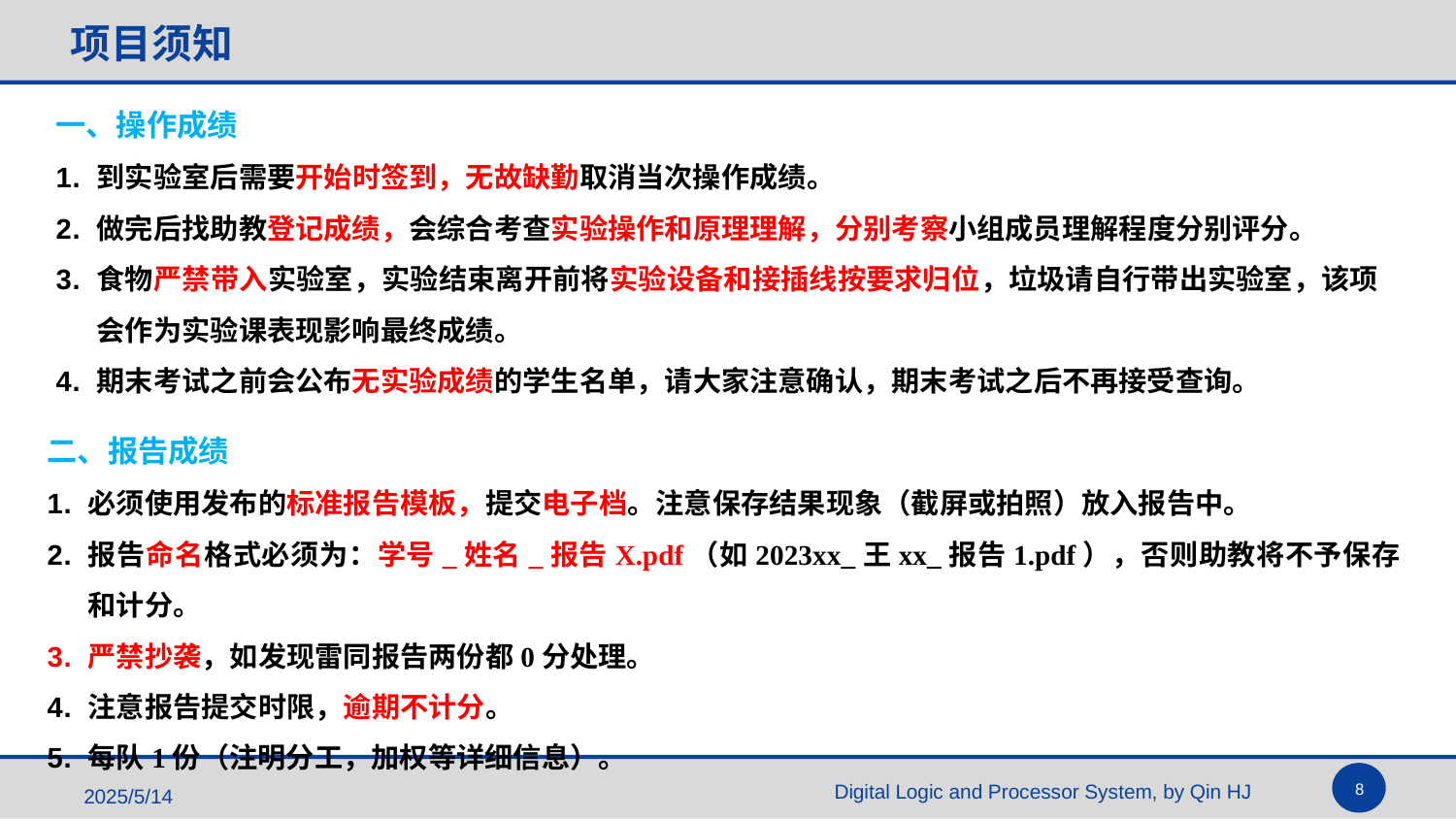

项目须知
一、操作成绩
到实验室后需要开始时签到，无故缺勤取消当次操作成绩。
做完后找助教登记成绩，会综合考查实验操作和原理理解，分别考察小组成员理解程度分别评分。
食物严禁带入实验室，实验结束离开前将实验设备和接插线按要求归位，垃圾请自行带出实验室，该项会作为实验课表现影响最终成绩。
期末考试之前会公布无实验成绩的学生名单，请大家注意确认，期末考试之后不再接受查询。
二、报告成绩
必须使用发布的标准报告模板，提交电子档。注意保存结果现象（截屏或拍照）放入报告中。
报告命名格式必须为：学号_姓名_报告X.pdf（如2023xx_王xx_报告1.pdf），否则助教将不予保存和计分。
严禁抄袭，如发现雷同报告两份都0分处理。
注意报告提交时限，逾期不计分。
每队1份（注明分工，加权等详细信息）。
8
2025/5/14